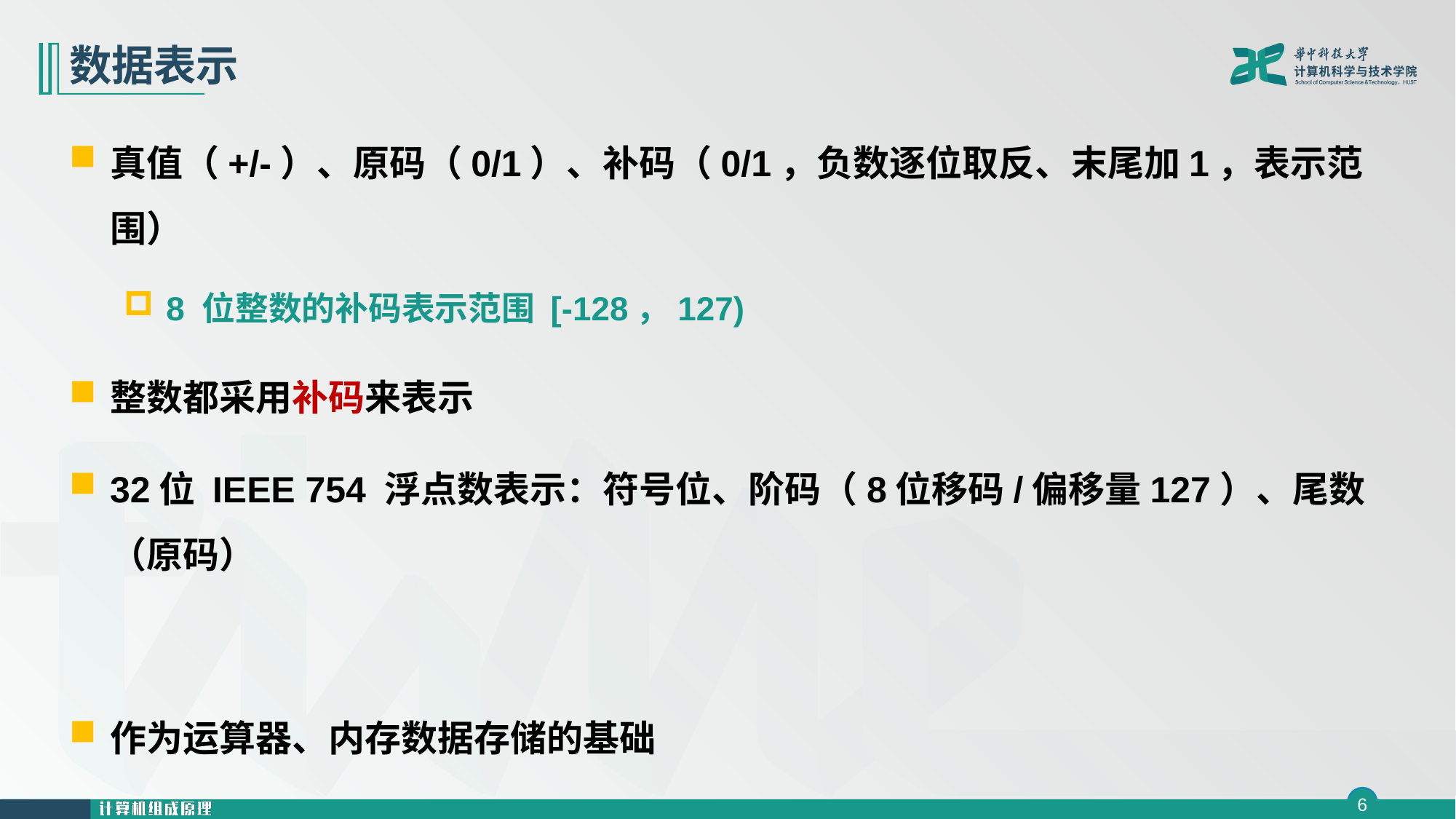

# 数据表示
真值（+/-）、原码（0/1）、补码（0/1，负数逐位取反、末尾加1，表示范围）
8 位整数的补码表示范围 [-128，127)
整数都采用补码来表示
32位 IEEE 754 浮点数表示：符号位、阶码（8位移码/偏移量127）、尾数（原码）

作为运算器、内存数据存储的基础